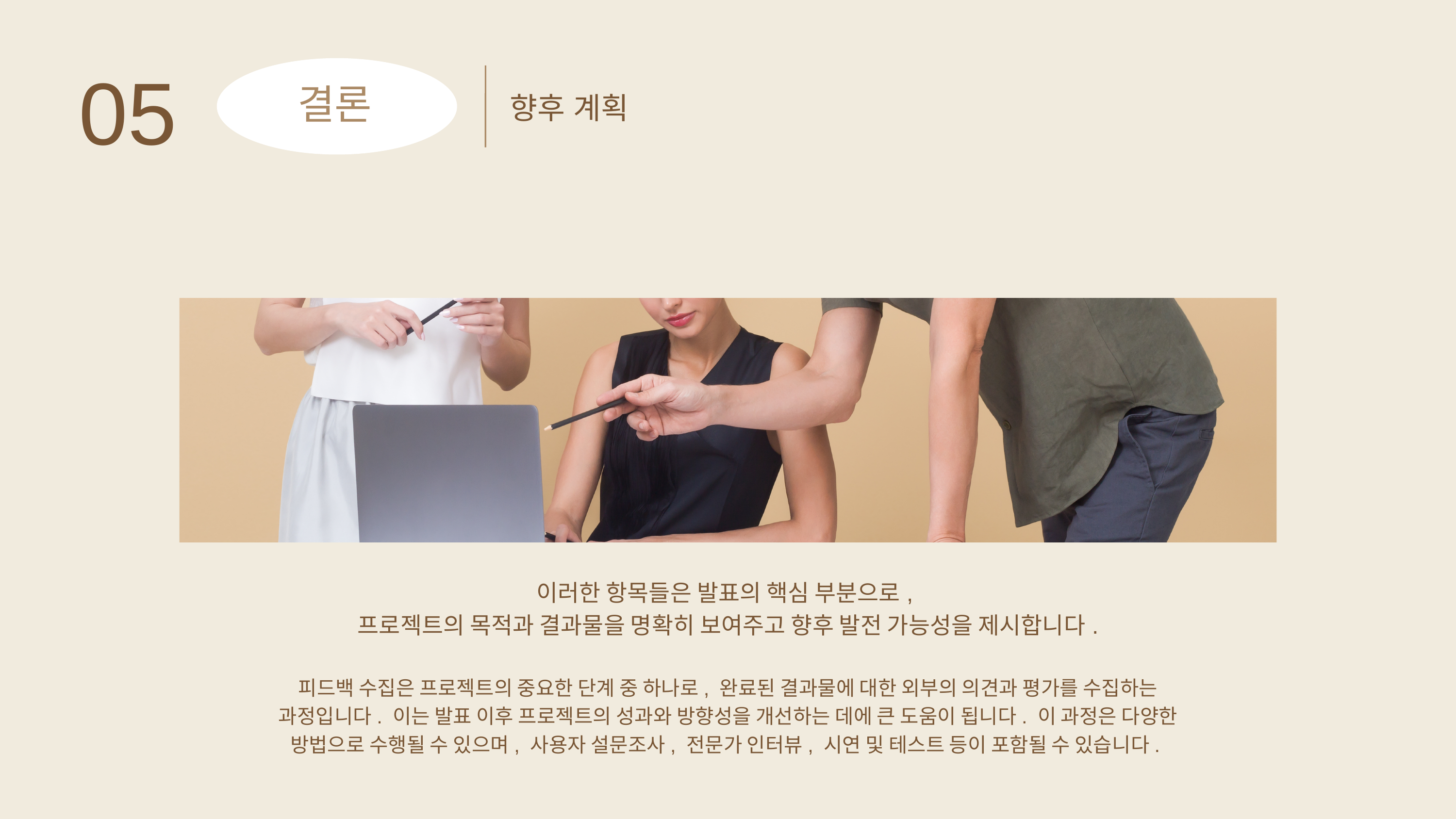

05

결론

향후 계획
결론

이러한 항목들은 발표의 핵심 부분으로,
프로젝트의 목적과 결과물을 명확히 보여주고 향후 발전 가능성을 제시합니다.
피드백 수집은 프로젝트의 중요한 단계 중 하나로, 완료된 결과물에 대한 외부의 의견과 평가를 수집하는 과정입니다. 이는 발표 이후 프로젝트의 성과와 방향성을 개선하는 데에 큰 도움이 됩니다. 이 과정은 다양한 방법으로 수행될 수 있으며, 사용자 설문조사, 전문가 인터뷰, 시연 및 테스트 등이 포함될 수 있습니다.